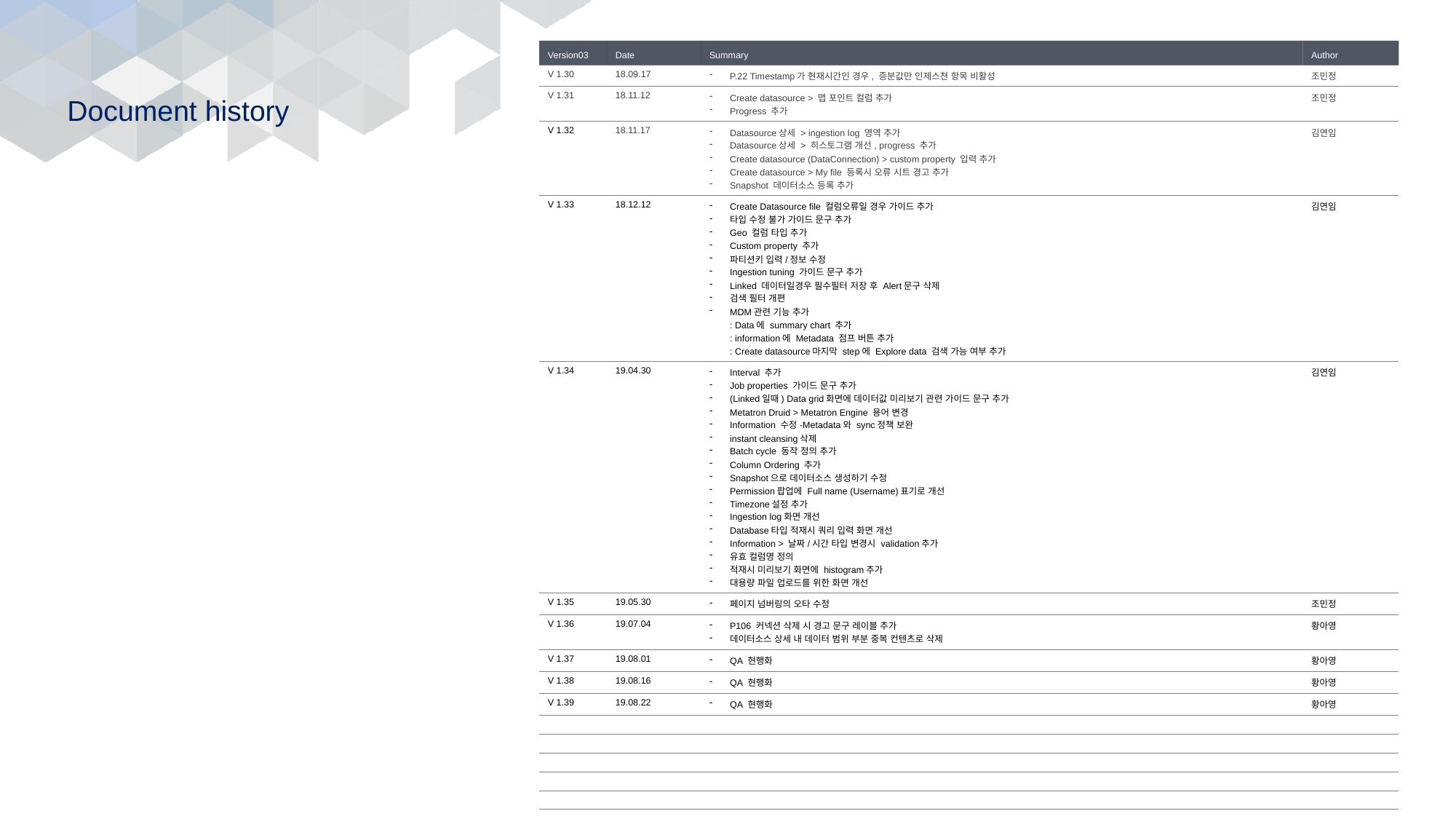

| Version03 | Date | Summary | Author |
| --- | --- | --- | --- |
| V 1.30 | 18.09.17 | P.22 Timestamp가 현재시간인 경우, 증분값만 인제스쳔 항목 비활성 | 조민정 |
| V 1.31 | 18.11.12 | Create datasource > 맵 포인트 컬럼 추가 Progress 추가 | 조민정 |
| V 1.32 | 18.11.17 | Datasource상세 > ingestion log 영역 추가 Datasource상세 > 히스토그램 개선, progress 추가 Create datasource (DataConnection) > custom property 입력 추가 Create datasource > My file 등록시 오류 시트 경고 추가 Snapshot 데이터소스 등록 추가 | 김연임 |
| V 1.33 | 18.12.12 | Create Datasource file 컬럼오류일 경우 가이드 추가 타입 수정 불가 가이드 문구 추가 Geo 컬럼 타입 추가 Custom property 추가 파티션키 입력/정보 수정 Ingestion tuning 가이드 문구 추가 Linked 데이터일경우 필수필터 저장 후 Alert문구 삭제 검색 필터 개편 MDM관련 기능 추가 : Data에 summary chart 추가 : information에 Metadata 점프 버튼 추가 : Create datasource마지막 step에 Explore data 검색 가능 여부 추가 | 김연임 |
| V 1.34 | 19.04.30 | Interval 추가 Job properties 가이드 문구 추가 (Linked일때) Data grid화면에 데이터값 미리보기 관련 가이드 문구 추가 Metatron Druid > Metatron Engine 용어 변경 Information 수정-Metadata와 sync정책 보완 instant cleansing삭제 Batch cycle 동작 정의 추가 Column Ordering 추가 Snapshot으로 데이터소스 생성하기 수정 Permission팝업에 Full name (Username)표기로 개선 Timezone설정 추가 Ingestion log화면 개선 Database타입 적재시 쿼리 입력 화면 개선 Information > 날짜/시간 타입 변경시 validation추가 유효 컬럼명 정의 적재시 미리보기 화면에 histogram추가 대용량 파일 업로드를 위한 화면 개선 | 김연임 |
| V 1.35 | 19.05.30 | 페이지 넘버링의 오타 수정 | 조민정 |
| V 1.36 | 19.07.04 | P106 커넥션 삭제 시 경고 문구 레이블 추가 데이터소스 상세 내 데이터 범위 부분 중복 컨텐츠로 삭제 | 황아영 |
| V 1.37 | 19.08.01 | QA 현행화 | 황아영 |
| V 1.38 | 19.08.16 | QA 현행화 | 황아영 |
| V 1.39 | 19.08.22 | QA 현행화 | 황아영 |
|  |  |  |  |
|  |  |  |  |
|  |  |  |  |
|  |  |  |  |
|  |  |  |  |
|  |  |  |  |
|  |  |  |  |
|  |  |  |  |
|  |  |  |  |
|  |  |  |  |
|  |  |  |  |
|  |  |  |  |
|  |  |  |  |
|  |  |  |  |
|  |  |  |  |
# Document history